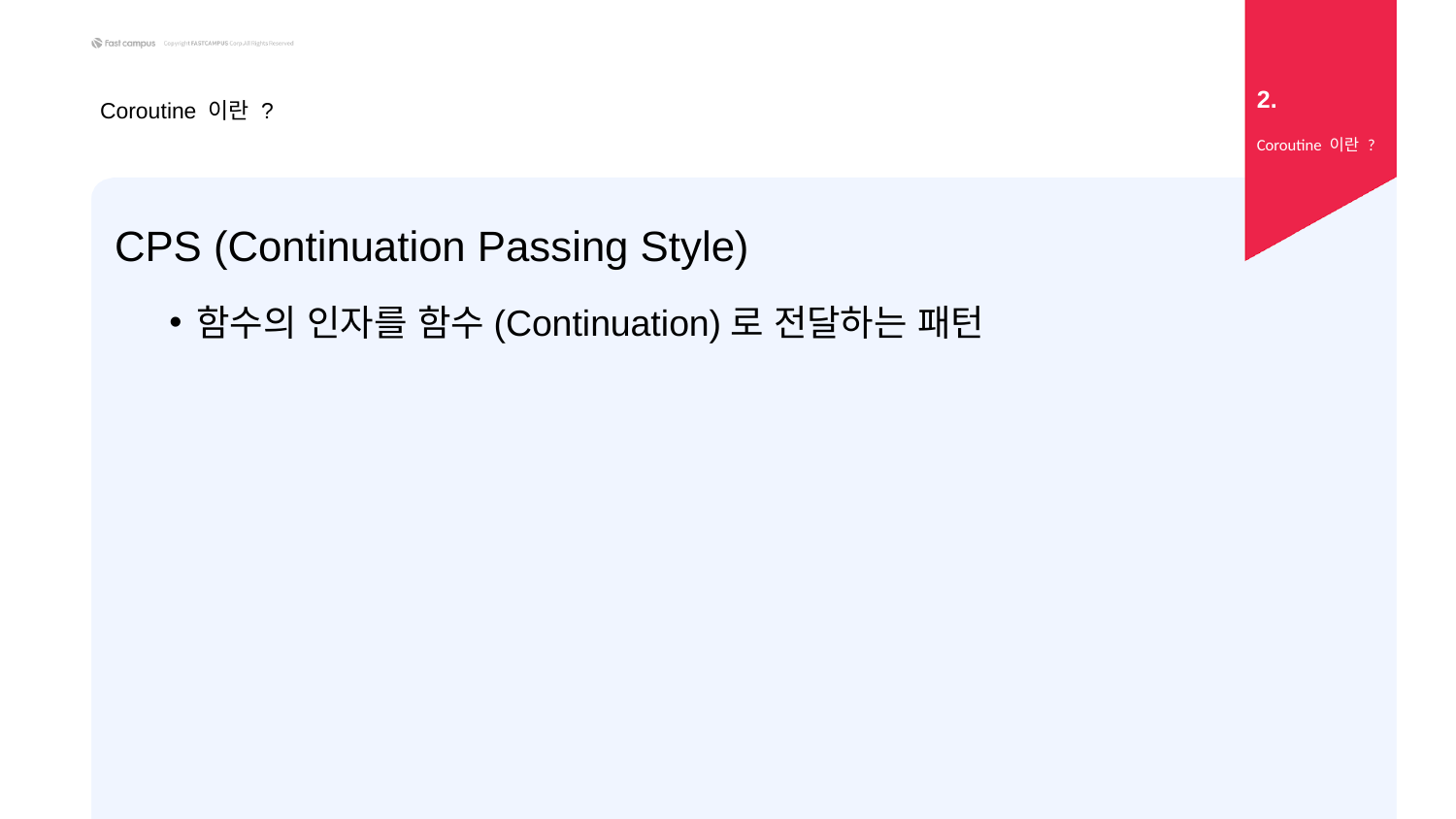

2.
# Coroutine 이란 ?
Coroutine 이란 ?
CPS (Continuation Passing Style)
함수의 인자를 함수(Continuation)로 전달하는 패턴